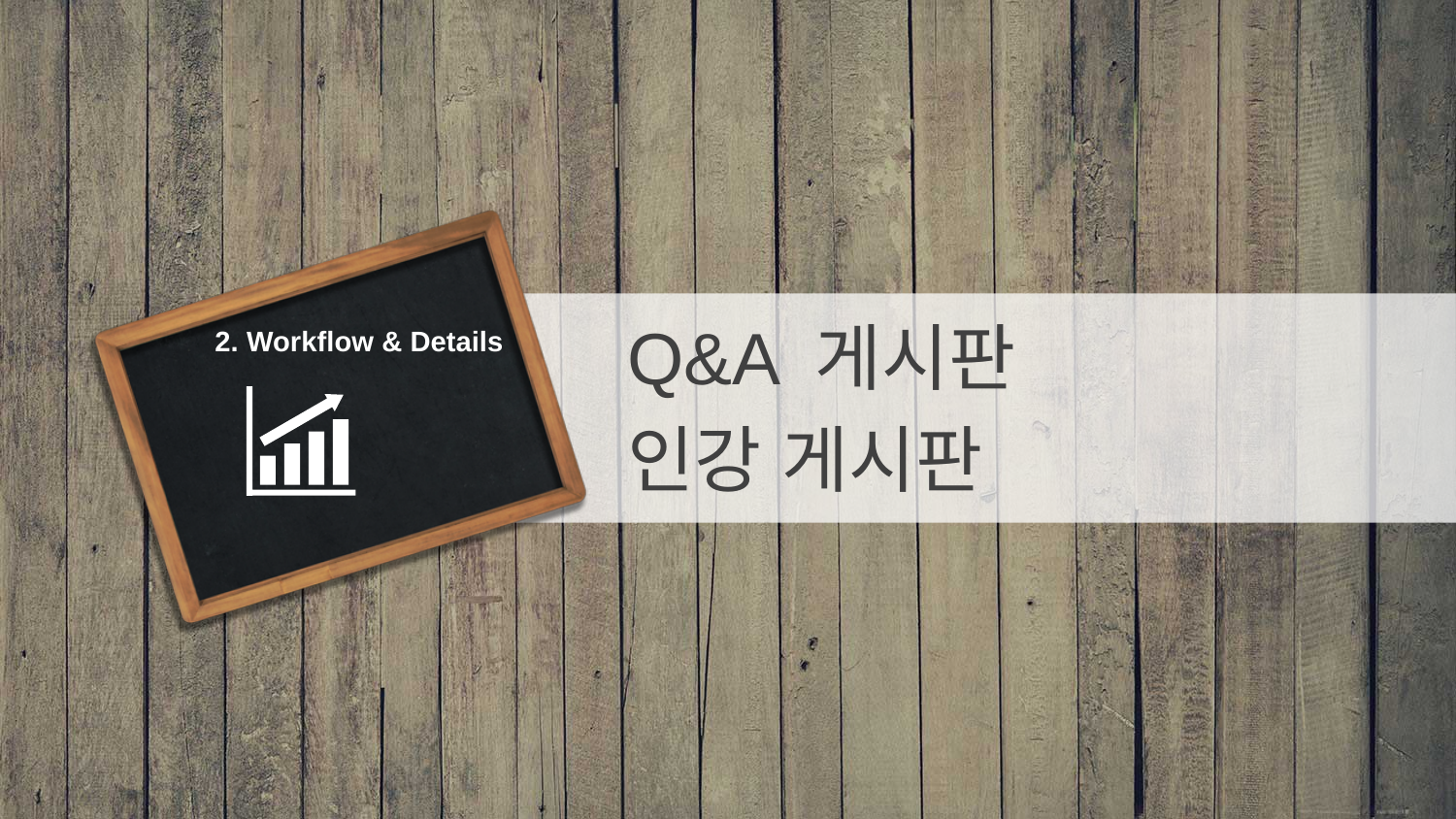

Q&A 게시판
인강 게시판
2. Workflow & Details